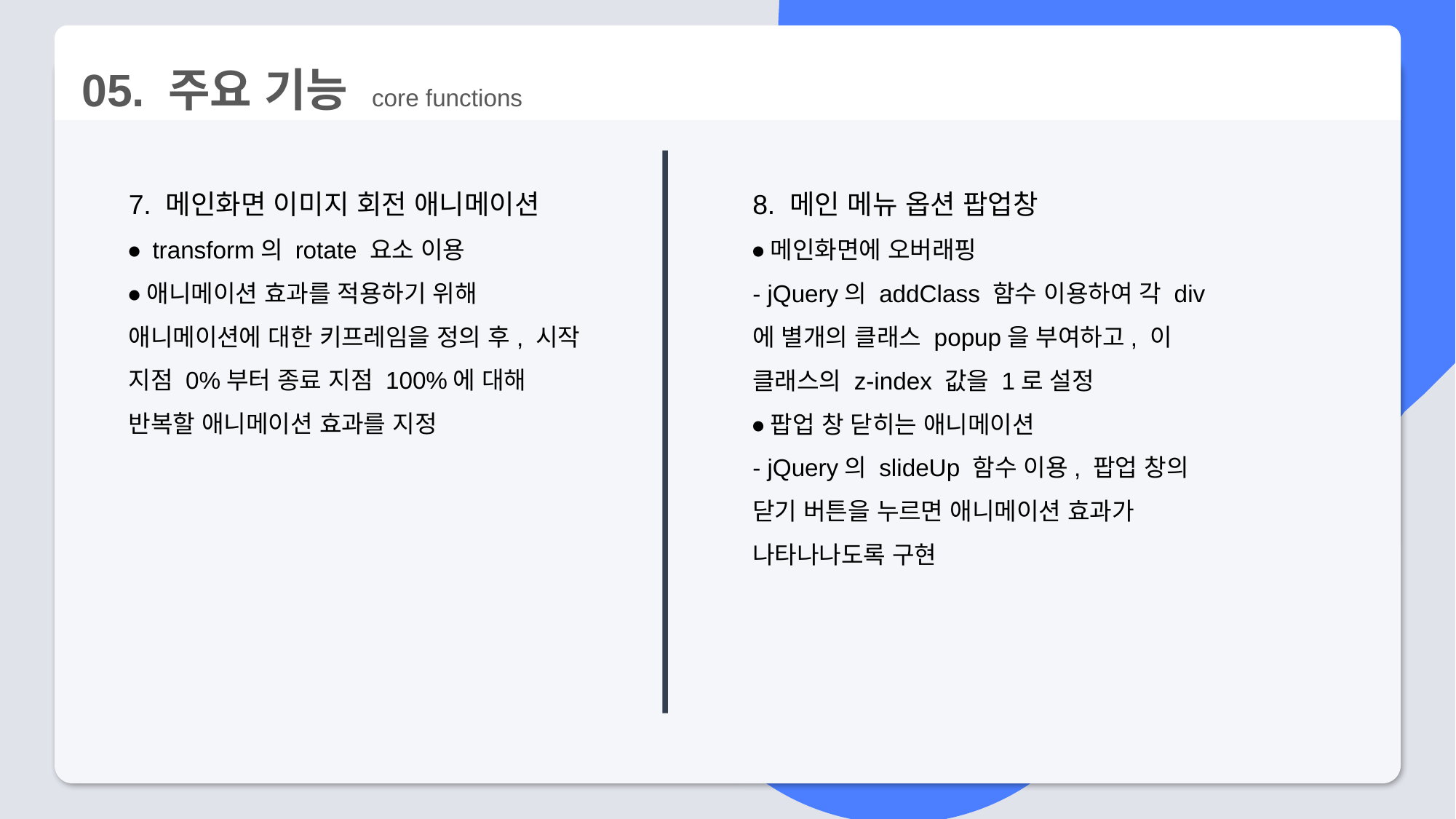

05. 주요 기능 core functions

7. 메인화면 이미지 회전 애니메이션
⦁ transform의 rotate 요소 이용
⦁ 애니메이션 효과를 적용하기 위해 애니메이션에 대한 키프레임을 정의 후, 시작 지점 0%부터 종료 지점 100%에 대해 반복할 애니메이션 효과를 지정
8. 메인 메뉴 옵션 팝업창
⦁ 메인화면에 오버래핑
- jQuery의 addClass 함수 이용하여 각 div에 별개의 클래스 popup을 부여하고, 이 클래스의 z-index 값을 1로 설정
⦁ 팝업 창 닫히는 애니메이션
- jQuery의 slideUp 함수 이용, 팝업 창의 닫기 버튼을 누르면 애니메이션 효과가 나타나나도록 구현